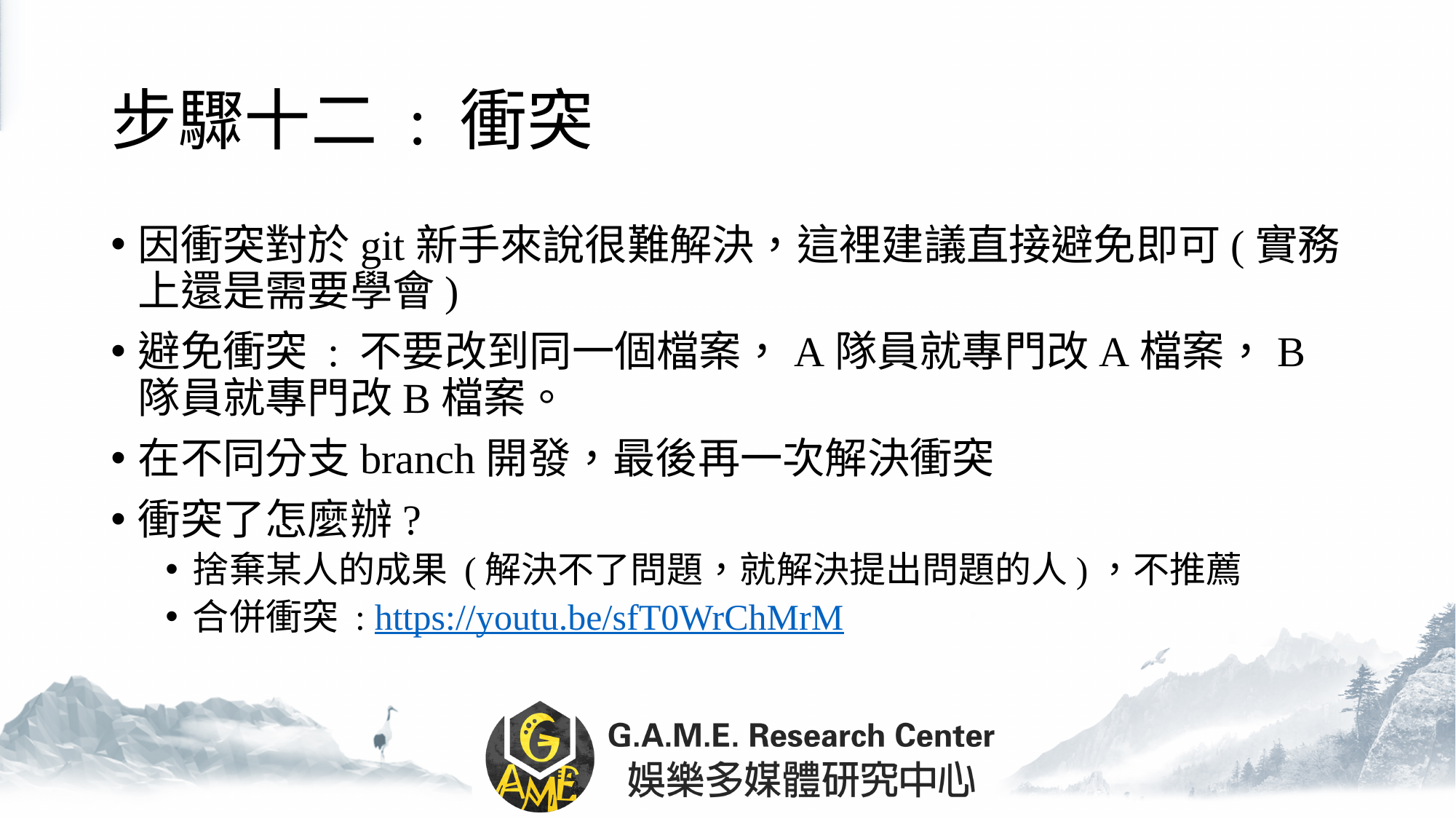

# 步驟十二 : 衝突
因衝突對於git新手來說很難解決，這裡建議直接避免即可(實務上還是需要學會)
避免衝突 : 不要改到同一個檔案，A隊員就專門改A檔案，B隊員就專門改B檔案。
在不同分支branch開發，最後再一次解決衝突
衝突了怎麼辦?
捨棄某人的成果 (解決不了問題，就解決提出問題的人)，不推薦
合併衝突 : https://youtu.be/sfT0WrChMrM